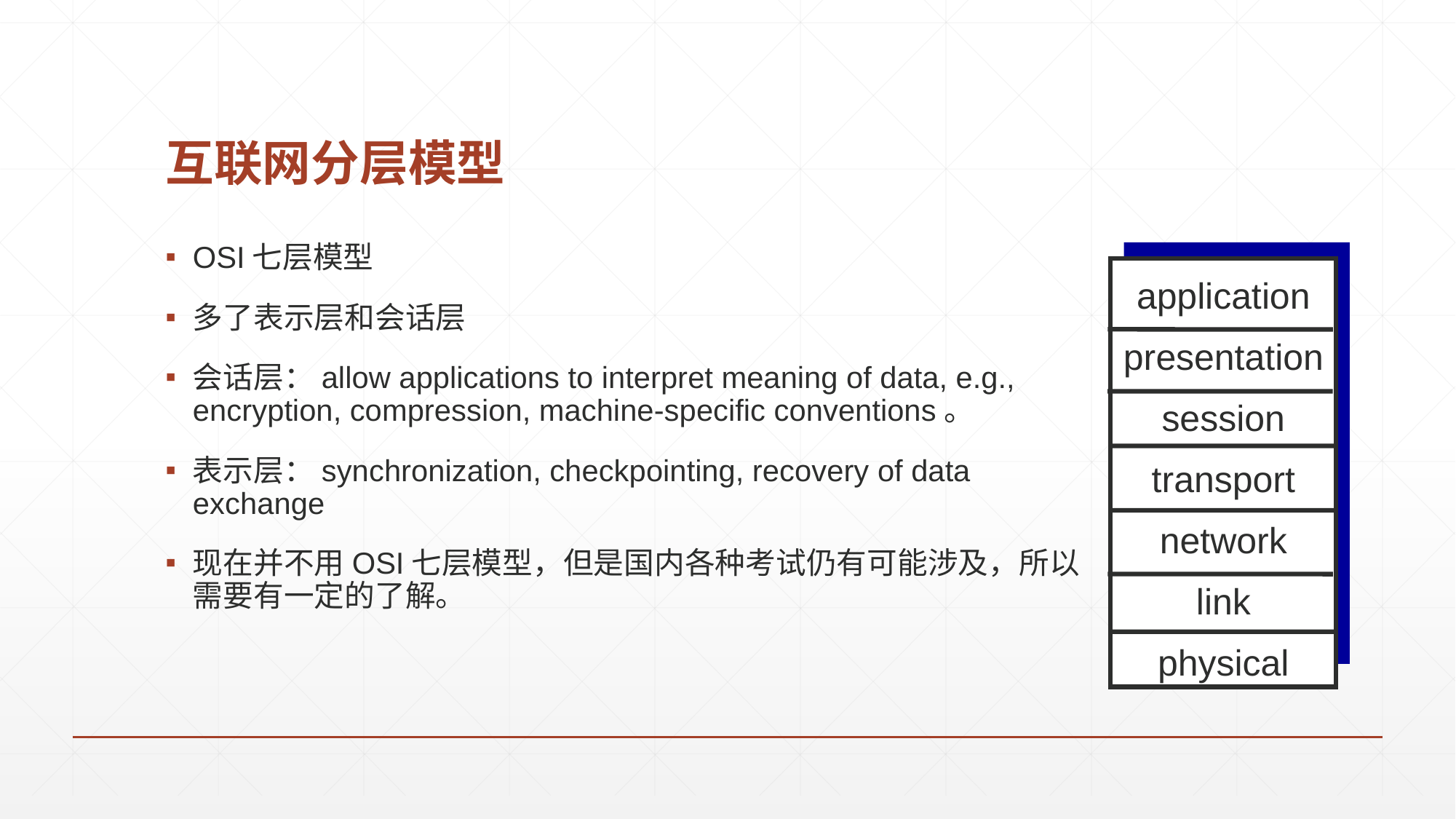

# 互联网分层模型
OSI七层模型
多了表示层和会话层
会话层：allow applications to interpret meaning of data, e.g., encryption, compression, machine-specific conventions。
表示层：synchronization, checkpointing, recovery of data exchange
现在并不用OSI七层模型，但是国内各种考试仍有可能涉及，所以需要有一定的了解。

application

presentation

session

transport

network

link

physical